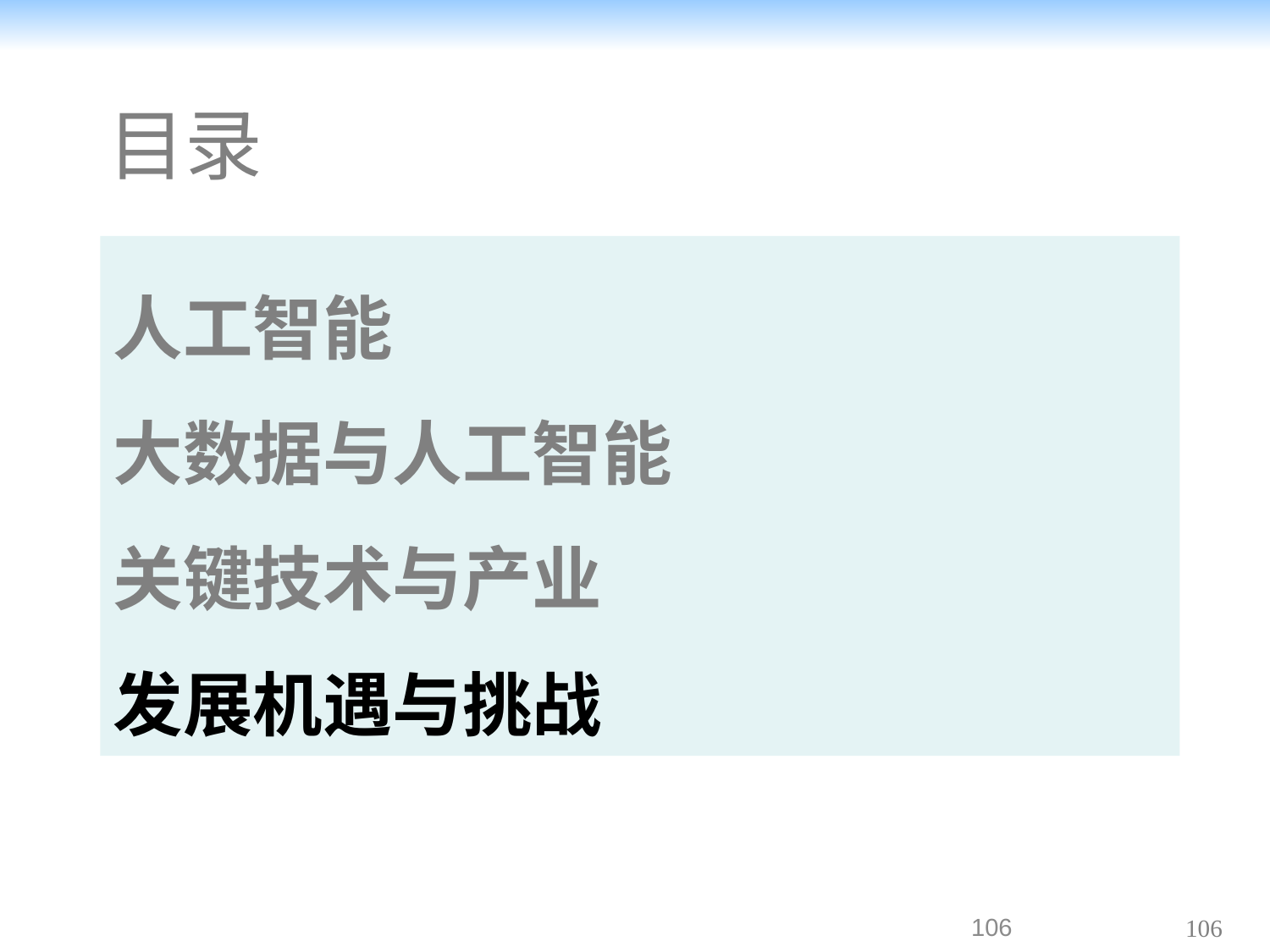

目录
# 人工智能 大数据与人工智能 关键技术与产业 发展机遇与挑战
106